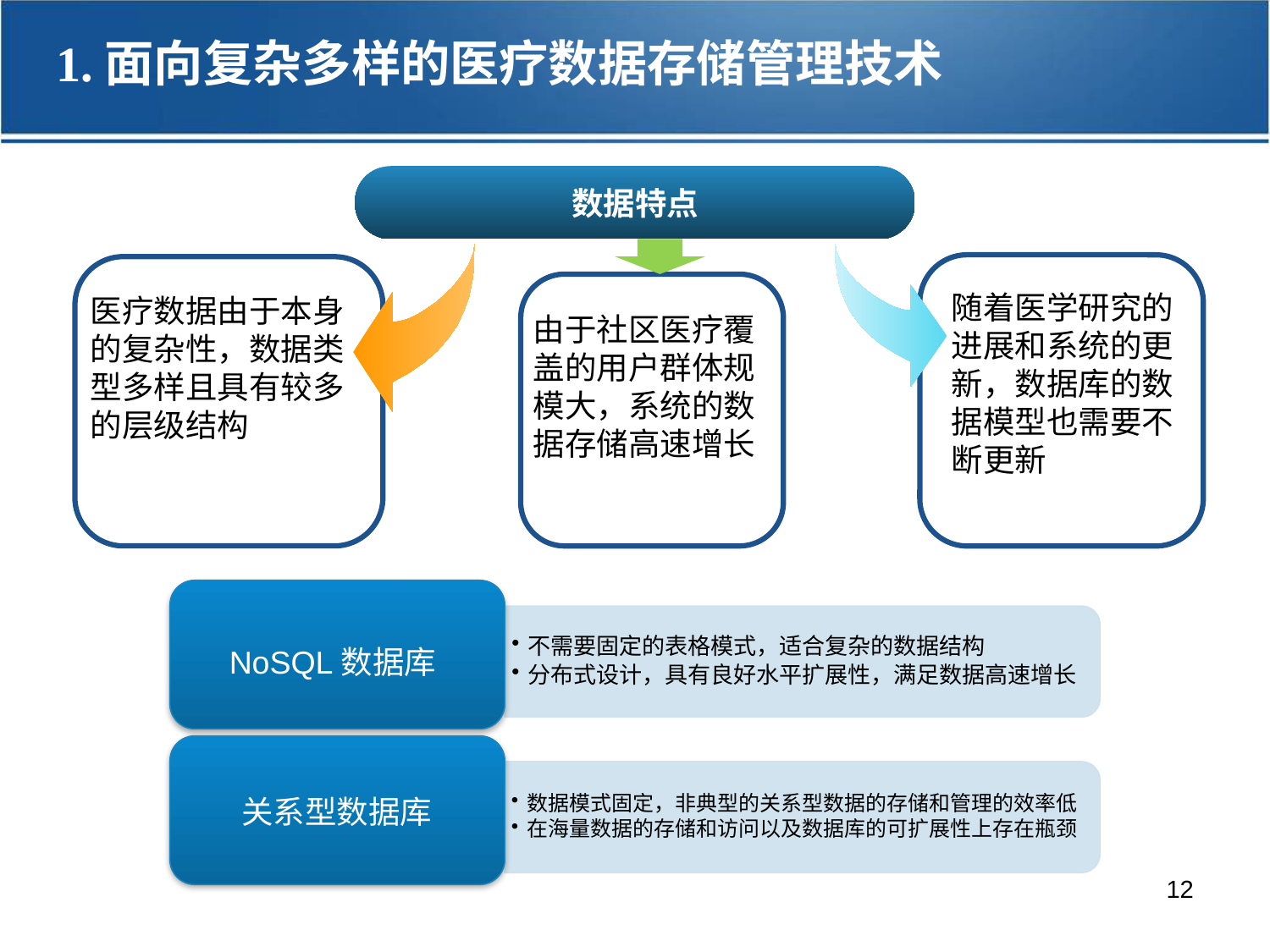

1.面向复杂多样的医疗数据存储管理技术
数据特点

医疗数据由于本身的复杂性，数据类型多样且具有较多的层级结构

随着医学研究的进展和系统的更新，数据库的数据模型也需要不断更新

由于社区医疗覆盖的用户群体规模大，系统的数据存储高速增长
不需要固定的表格模式，适合复杂的数据结构
分布式设计，具有良好水平扩展性，满足数据高速增长

NoSQL数据库
数据模式固定，非典型的关系型数据的存储和管理的效率低
在海量数据的存储和访问以及数据库的可扩展性上存在瓶颈

关系型数据库
关系型数据库
12